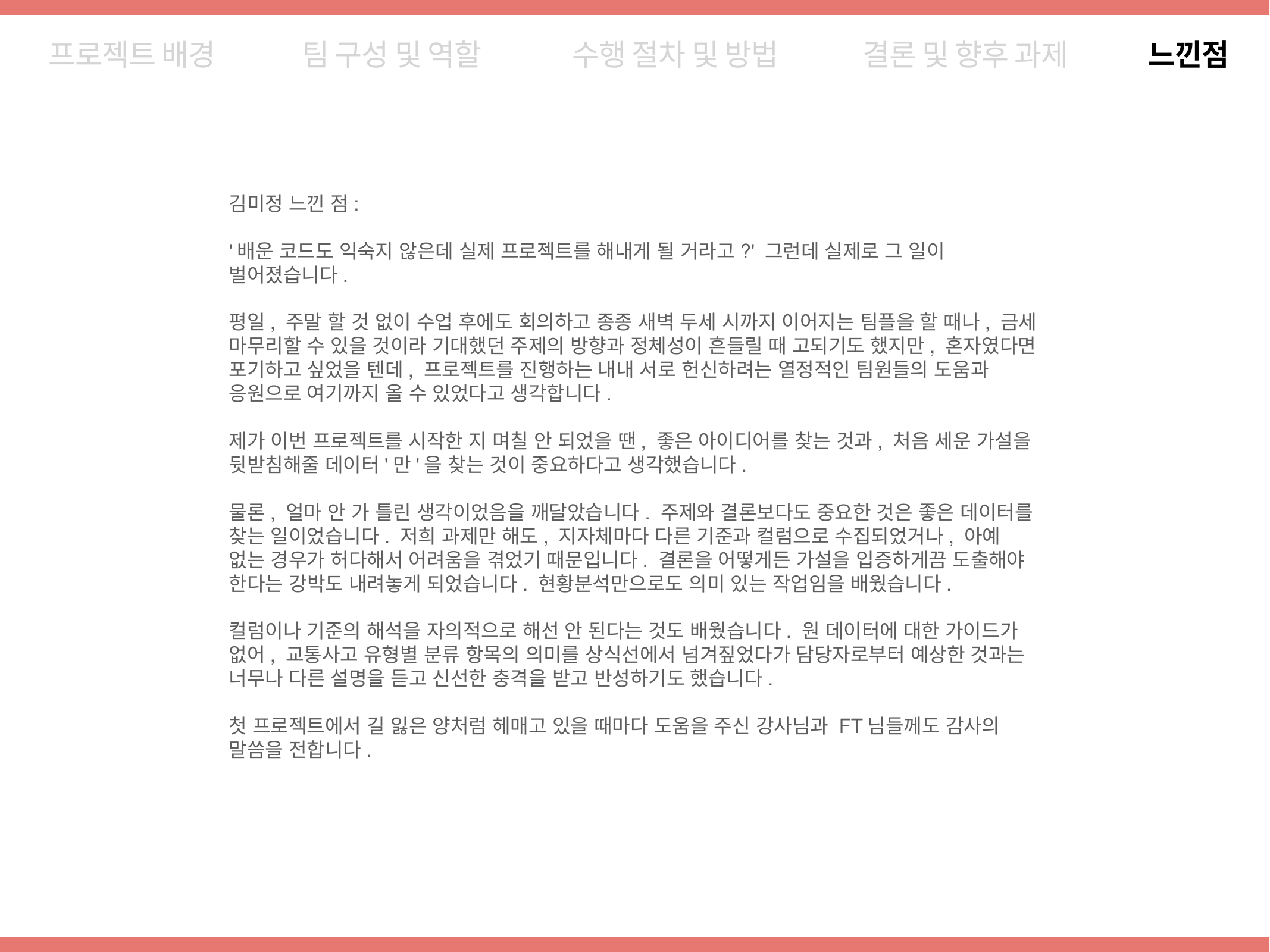

프로젝트 배경
팀 구성 및 역할
수행 절차 및 방법
결론 및 향후 과제
느낀점
김미정 느낀 점:

'배운 코드도 익숙지 않은데 실제 프로젝트를 해내게 될 거라고?' 그런데 실제로 그 일이 벌어졌습니다.

평일, 주말 할 것 없이 수업 후에도 회의하고 종종 새벽 두세 시까지 이어지는 팀플을 할 때나, 금세 마무리할 수 있을 것이라 기대했던 주제의 방향과 정체성이 흔들릴 때 고되기도 했지만, 혼자였다면 포기하고 싶었을 텐데, 프로젝트를 진행하는 내내 서로 헌신하려는 열정적인 팀원들의 도움과 응원으로 여기까지 올 수 있었다고 생각합니다.

제가 이번 프로젝트를 시작한 지 며칠 안 되었을 땐, 좋은 아이디어를 찾는 것과, 처음 세운 가설을 뒷받침해줄 데이터'만'을 찾는 것이 중요하다고 생각했습니다.

물론, 얼마 안 가 틀린 생각이었음을 깨달았습니다. 주제와 결론보다도 중요한 것은 좋은 데이터를 찾는 일이었습니다. 저희 과제만 해도, 지자체마다 다른 기준과 컬럼으로 수집되었거나, 아예 없는 경우가 허다해서 어려움을 겪었기 때문입니다. 결론을 어떻게든 가설을 입증하게끔 도출해야 한다는 강박도 내려놓게 되었습니다. 현황분석만으로도 의미 있는 작업임을 배웠습니다.

컬럼이나 기준의 해석을 자의적으로 해선 안 된다는 것도 배웠습니다. 원 데이터에 대한 가이드가 없어, 교통사고 유형별 분류 항목의 의미를 상식선에서 넘겨짚었다가 담당자로부터 예상한 것과는 너무나 다른 설명을 듣고 신선한 충격을 받고 반성하기도 했습니다.

첫 프로젝트에서 길 잃은 양처럼 헤매고 있을 때마다 도움을 주신 강사님과 FT님들께도 감사의 말씀을 전합니다.